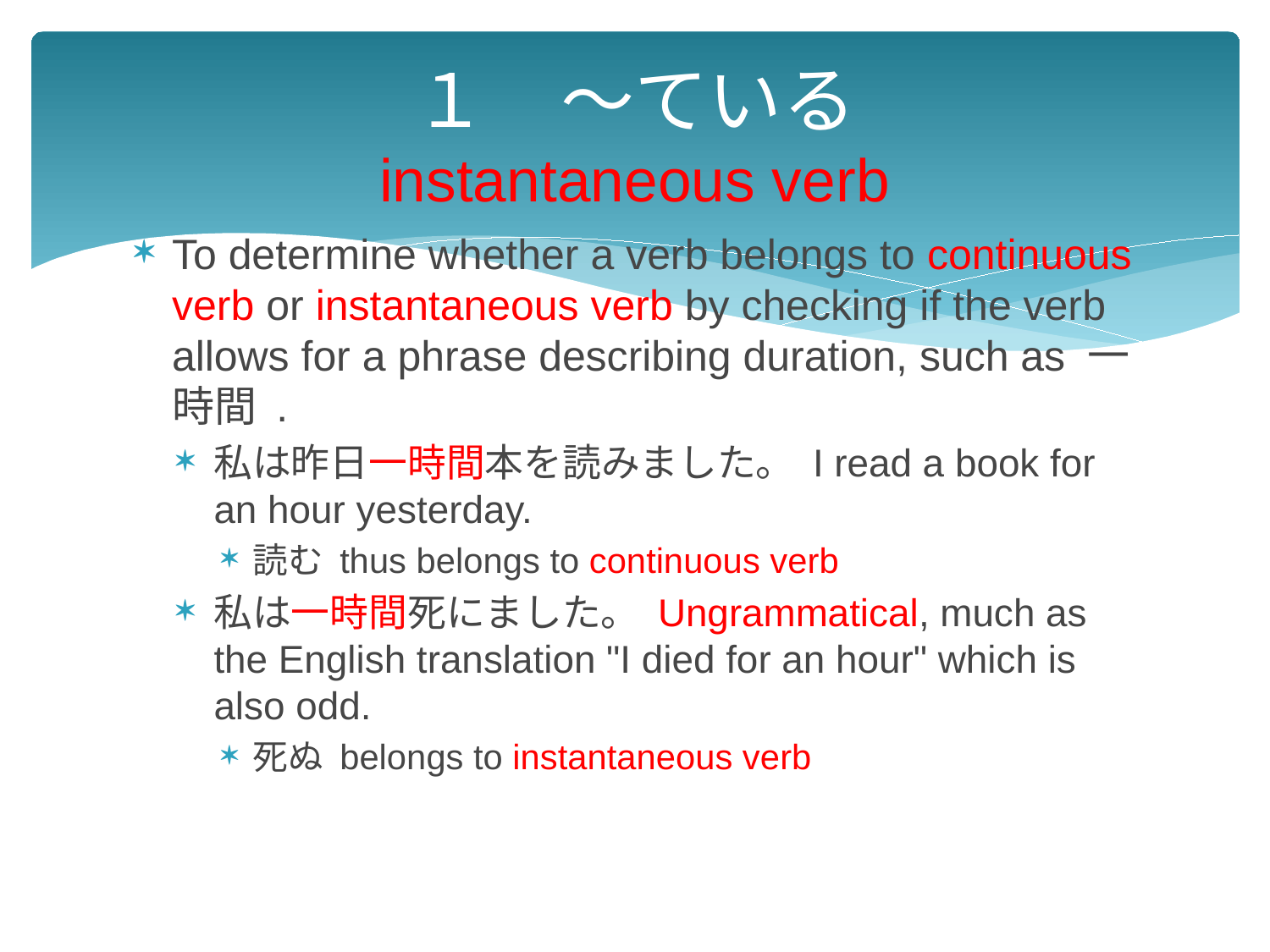

# １　～ている instantaneous verb
To determine whether a verb belongs to continuous verb or instantaneous verb by checking if the verb allows for a phrase describing duration, such as 一時間 .
私は昨日一時間本を読みました。 I read a book for an hour yesterday.
読む thus belongs to continuous verb
私は一時間死にました。 Ungrammatical, much as the English translation "I died for an hour" which is also odd.
死ぬ belongs to instantaneous verb